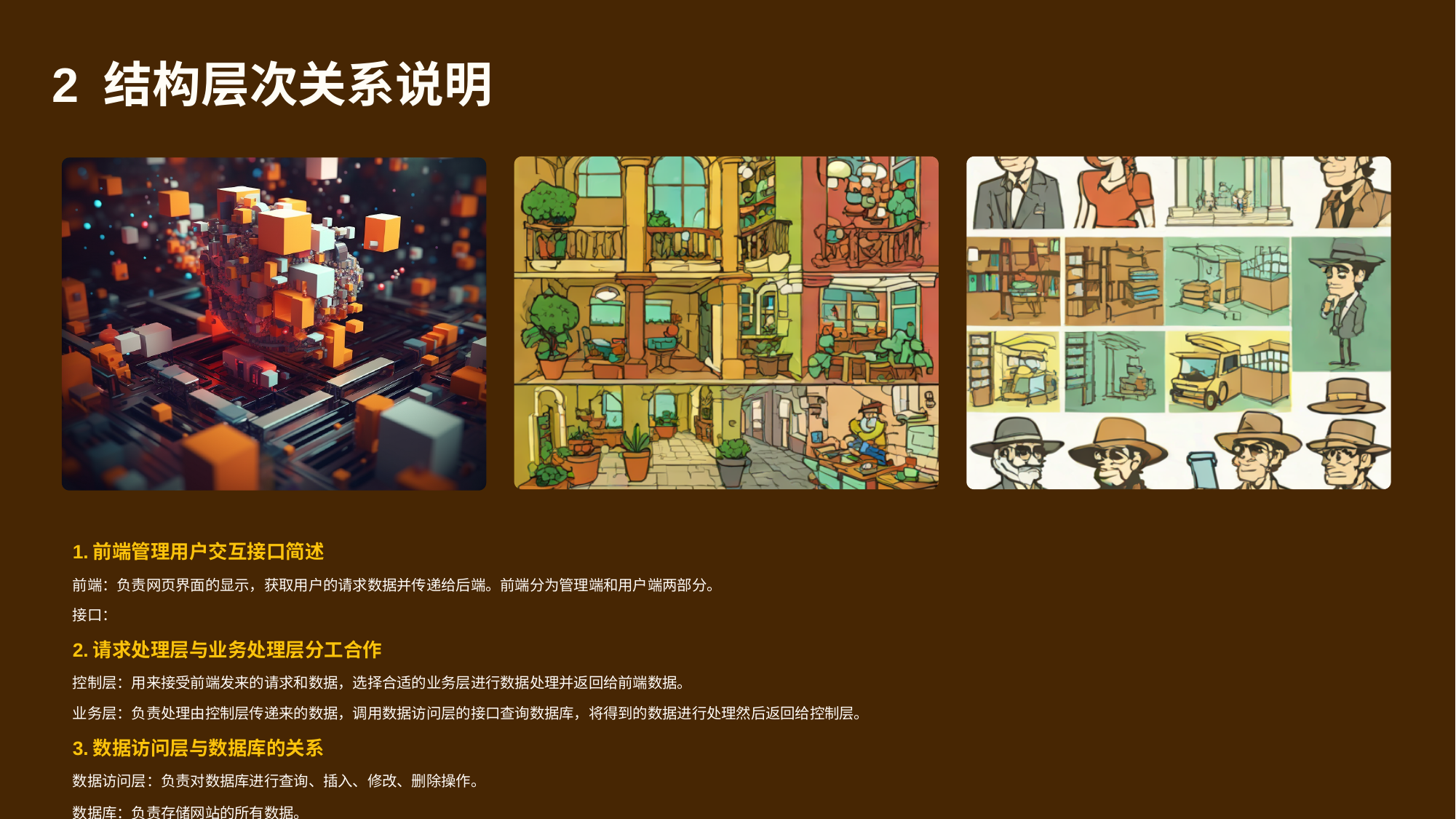

2 结构层次关系说明

1.前端管理用户交互接口简述
前端：负责网页界面的显示，获取用户的请求数据并传递给后端。前端分为管理端和用户端两部分。
接口：
2.请求处理层与业务处理层分工合作
控制层：用来接受前端发来的请求和数据，选择合适的业务层进行数据处理并返回给前端数据。
业务层：负责处理由控制层传递来的数据，调用数据访问层的接口查询数据库，将得到的数据进行处理然后返回给控制层。
3.数据访问层与数据库的关系
数据访问层：负责对数据库进行查询、插入、修改、删除操作。
数据库：负责存储网站的所有数据。